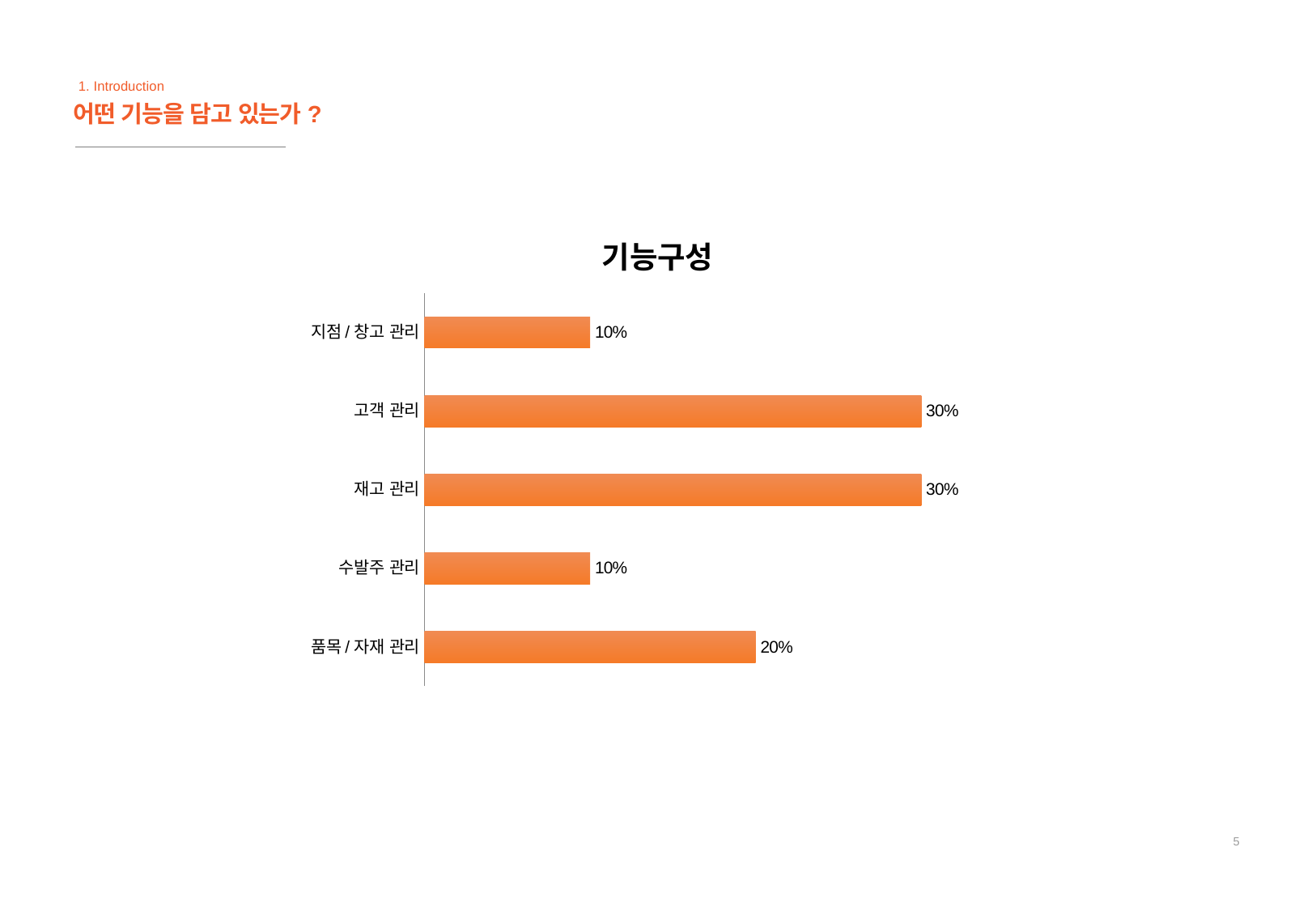

1. Introduction
어떤 기능을 담고 있는가?

### Chart:

| Category |  |
|---|---|
| 품목/자재 관리 | 0.2 |
| 수발주 관리 | 0.1 |
| 재고 관리 | 0.3 |
| 고객 관리 | 0.3 |
| 지점/창고 관리 | 0.1 |
5